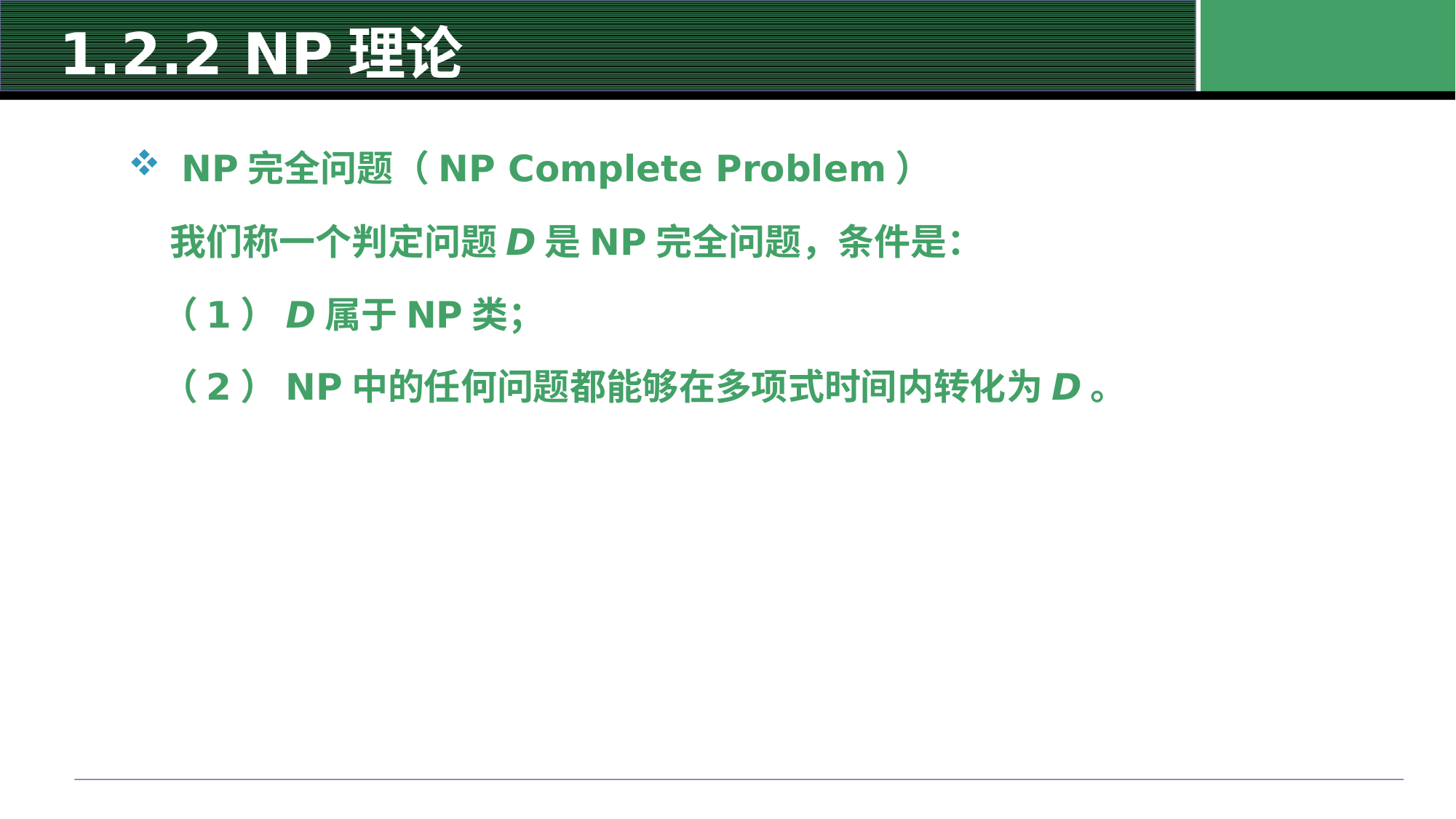

# 1.2.2 NP理论
 NP完全问题（NP Complete Problem）
    我们称一个判定问题D是NP完全问题，条件是：
   （1）D属于NP类；
   （2）NP中的任何问题都能够在多项式时间内转化为D。